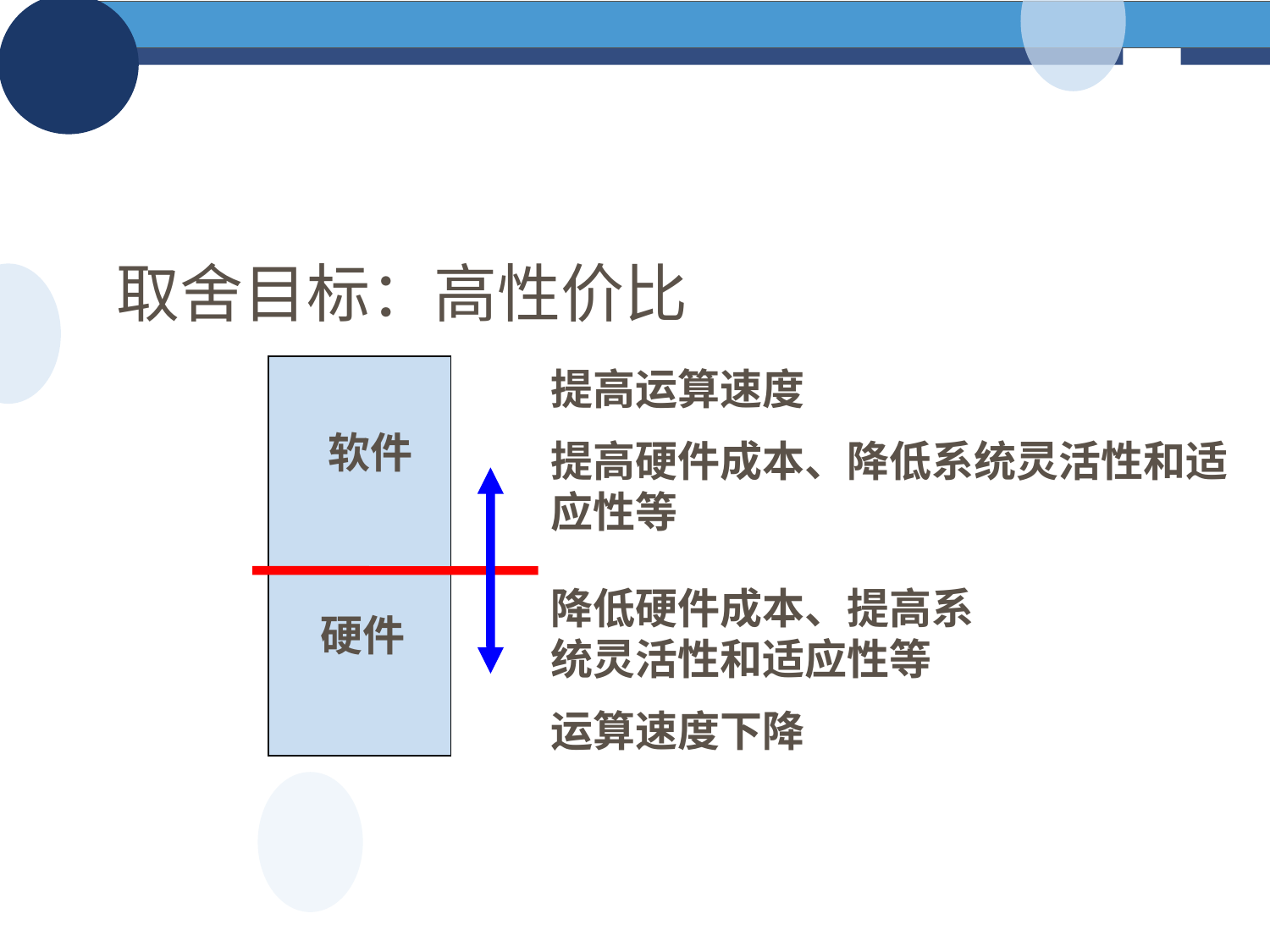

取舍目标：高性价比

提高运算速度
提高硬件成本、降低系统灵活性和适应性等
软件

降低硬件成本、提高系统灵活性和适应性等
运算速度下降

硬件